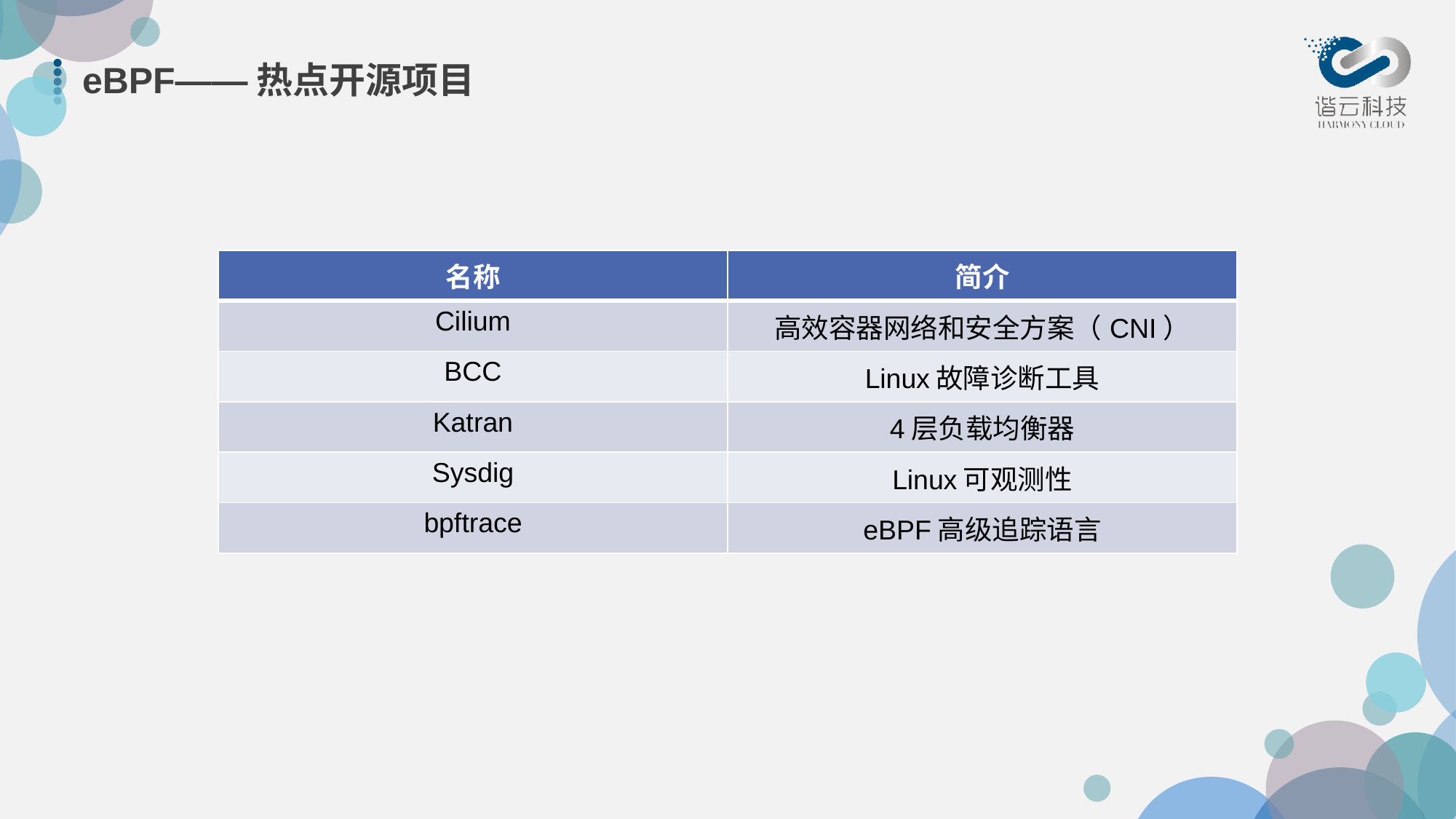

# eBPF——热点开源项目
| 名称 | 简介 |
| --- | --- |
| Cilium | 高效容器网络和安全方案（CNI） |
| BCC | Linux故障诊断工具 |
| Katran | 4层负载均衡器 |
| Sysdig | Linux可观测性 |
| bpftrace | eBPF高级追踪语言 |